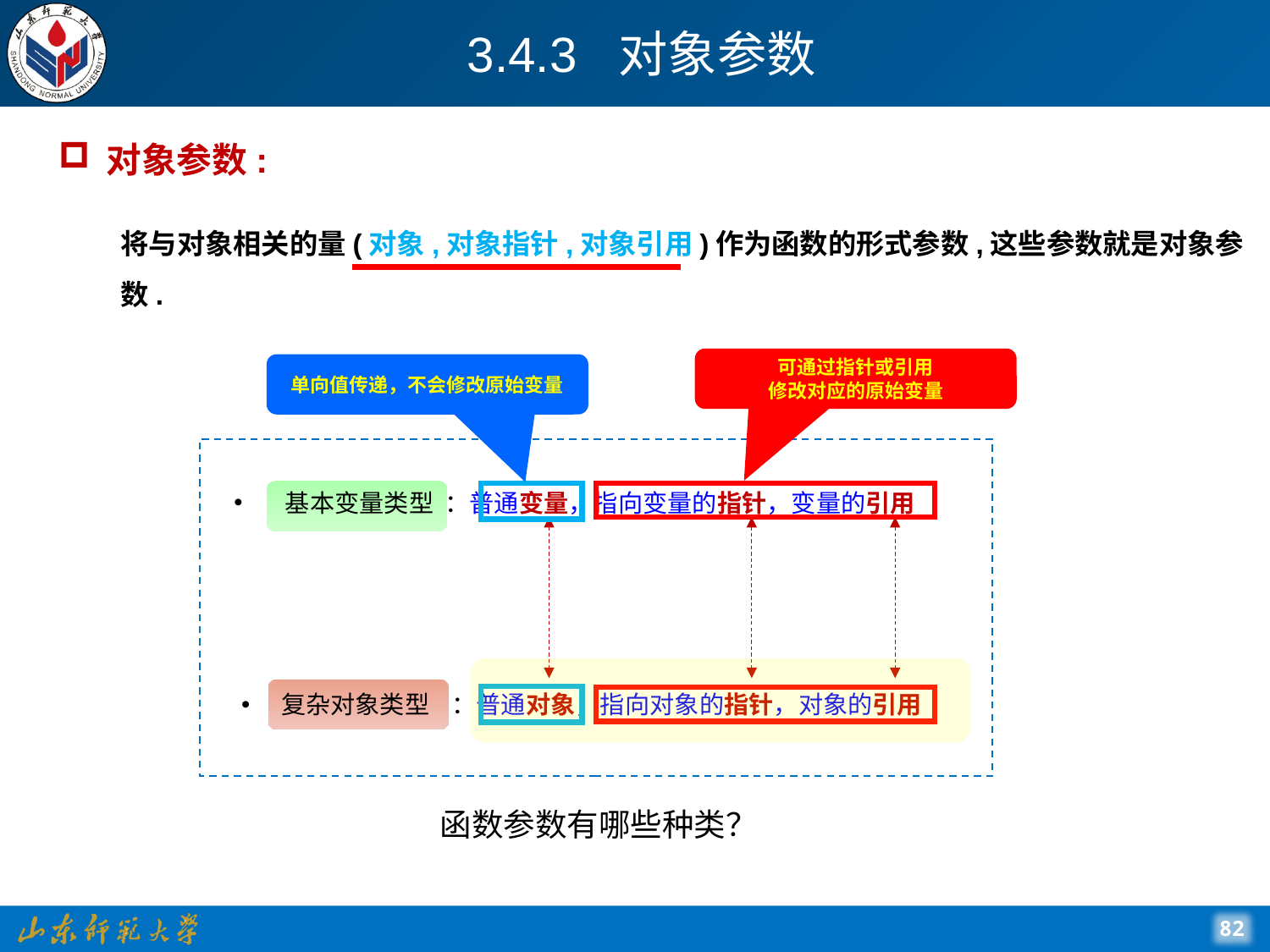

# 3.4.3 对象参数
对象参数:
将与对象相关的量(对象,对象指针,对象引用)作为函数的形式参数,这些参数就是对象参数.
可通过指针或引用
修改对应的原始变量
单向值传递，不会修改原始变量

 基本变量类型  ：普通变量，指向变量的指针，变量的引用

复杂对象类型    ：普通对象，指向对象的指针，对象的引用
函数参数有哪些种类？